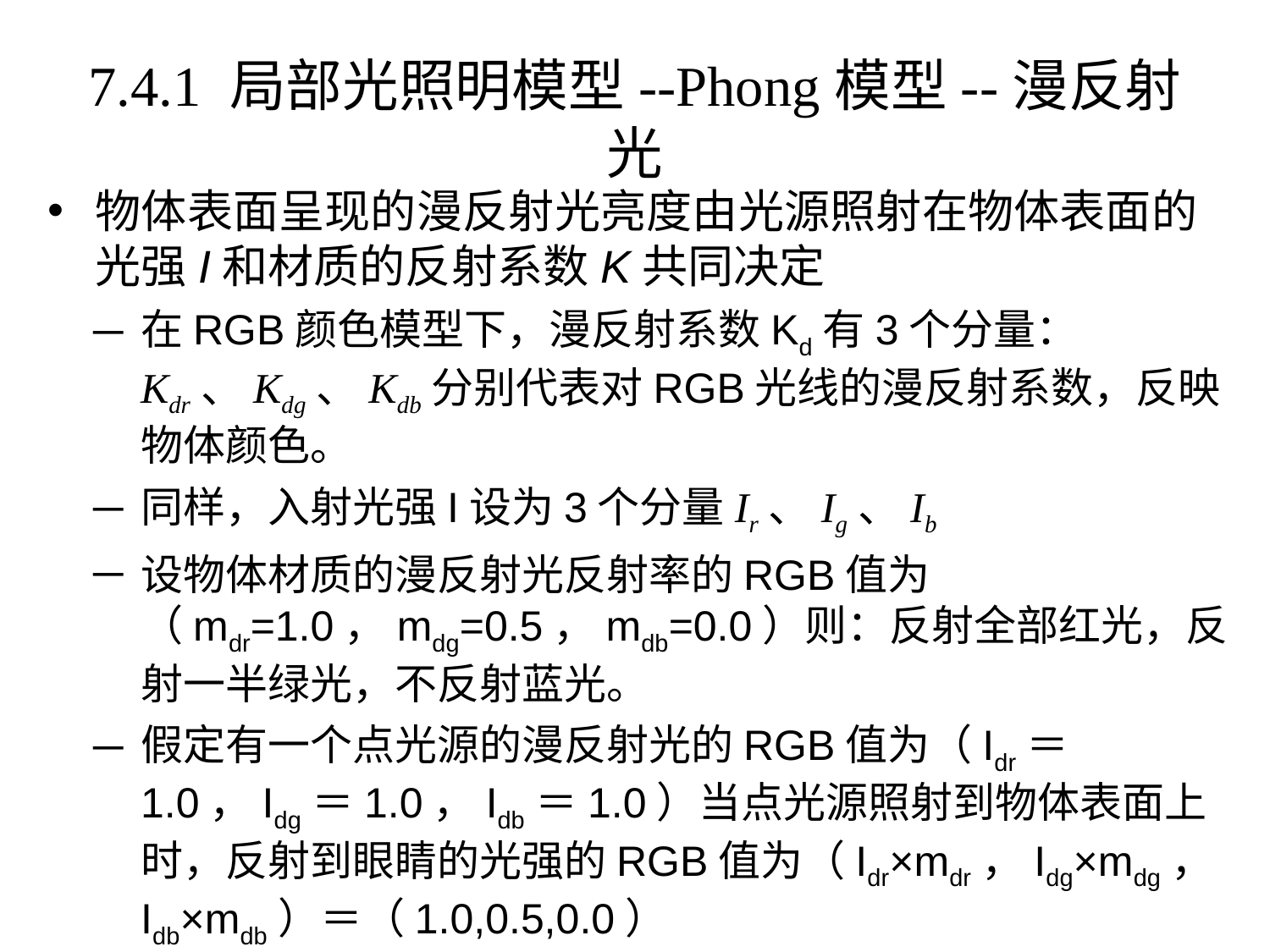

# 7.4.1 局部光照明模型--Phong模型--漫反射光
物体表面呈现的漫反射光亮度由光源照射在物体表面的光强I和材质的反射系数K共同决定
在RGB颜色模型下，漫反射系数Kd有3个分量：Kdr、Kdg、Kdb分别代表对RGB光线的漫反射系数，反映物体颜色。
同样，入射光强I设为3个分量Ir、Ig、Ib
设物体材质的漫反射光反射率的RGB值为（mdr=1.0，mdg=0.5，mdb=0.0）则：反射全部红光，反射一半绿光，不反射蓝光。
假定有一个点光源的漫反射光的RGB值为（Idr＝1.0，Idg＝1.0，Idb＝1.0）当点光源照射到物体表面上时，反射到眼睛的光强的RGB值为（Idr×mdr，Idg×mdg，Idb×mdb）＝（1.0,0.5,0.0）